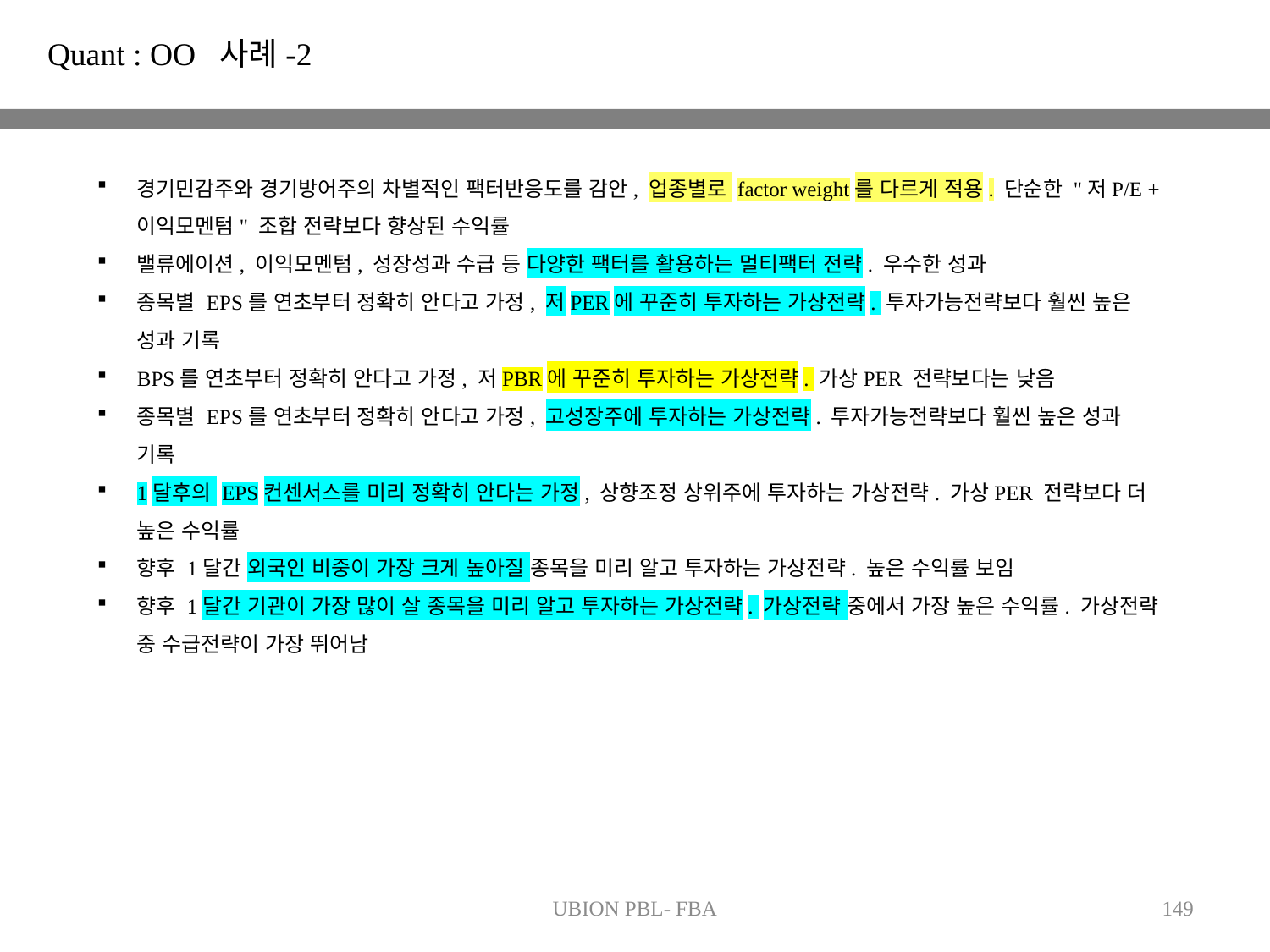

Quant : OO  사례-2

경기민감주와 경기방어주의 차별적인 팩터반응도를 감안, 업종별로 factor weight를 다르게 적용. 단순한 "저P/E + 이익모멘텀" 조합 전략보다 향상된 수익률
밸류에이션, 이익모멘텀, 성장성과 수급 등 다양한 팩터를 활용하는 멀티팩터 전략. 우수한 성과
종목별 EPS를 연초부터 정확히 안다고 가정, 저PER에 꾸준히 투자하는 가상전략. 투자가능전략보다 훨씬 높은 성과 기록
BPS를 연초부터 정확히 안다고 가정, 저PBR에 꾸준히 투자하는 가상전략. 가상PER 전략보다는 낮음
종목별 EPS를 연초부터 정확히 안다고 가정, 고성장주에 투자하는 가상전략. 투자가능전략보다 훨씬 높은 성과 기록
1달후의 EPS컨센서스를 미리 정확히 안다는 가정, 상향조정 상위주에 투자하는 가상전략. 가상PER 전략보다 더 높은 수익률
향후 1달간 외국인 비중이 가장 크게 높아질 종목을 미리 알고 투자하는 가상전략. 높은 수익률 보임
향후 1달간 기관이 가장 많이 살 종목을 미리 알고 투자하는 가상전략. 가상전략 중에서 가장 높은 수익률. 가상전략 중 수급전략이 가장 뛰어남
UBION PBL- FBA
149